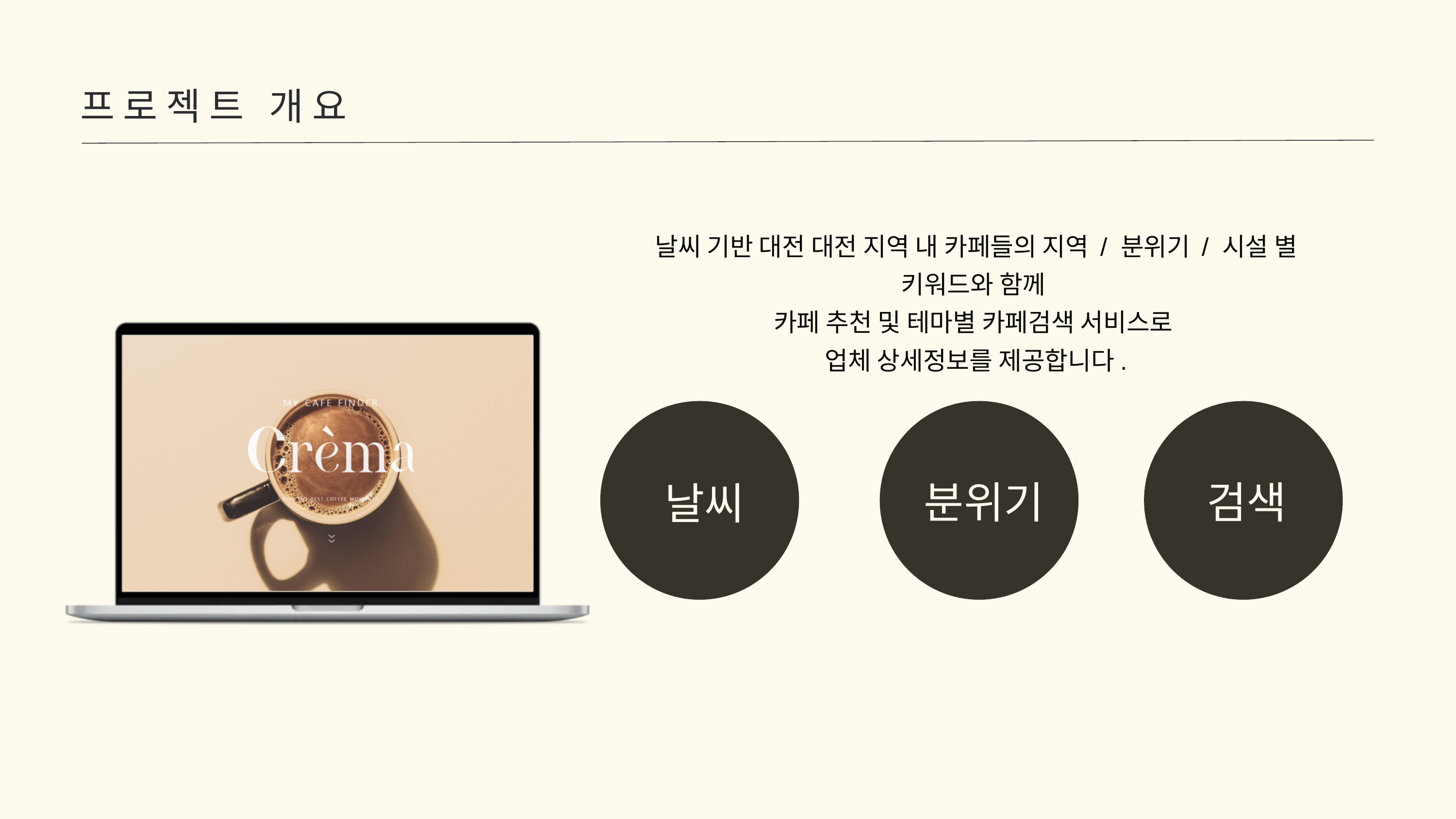

프로젝트 개요

날씨 기반 대전 대전 지역 내 카페들의 지역 / 분위기 / 시설 별 키워드와 함께
카페 추천 및 테마별 카페검색 서비스로
업체 상세정보를 제공합니다.

분위기
검색
날씨